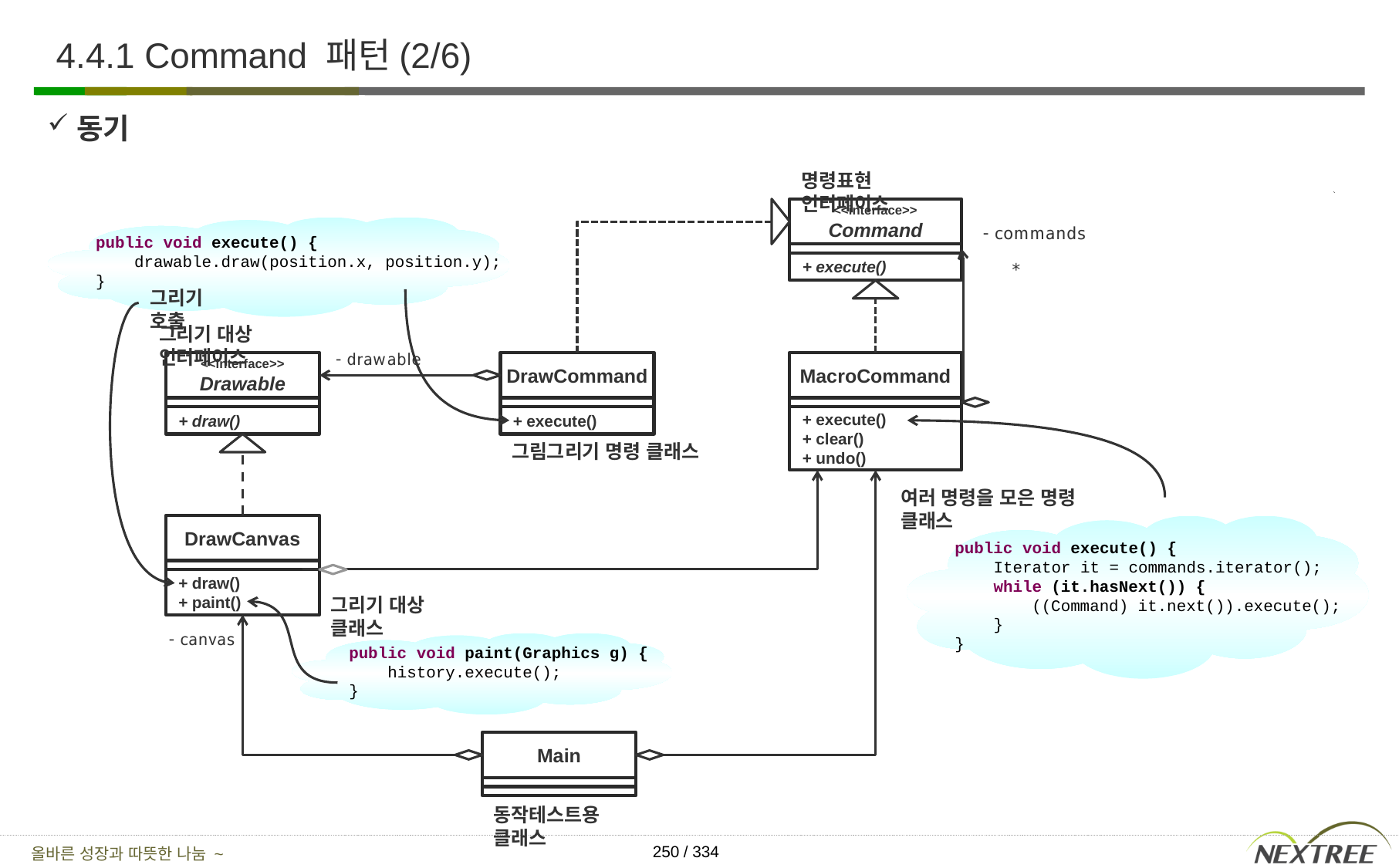

# 4.4.1 Command 패턴(2/6)
동기
명령표현 인터페이스
<<interface>>
Command

- commands
public void execute() {
    drawable.draw(position.x, position.y);
}

*
+ execute()
그리기 호출

그리기 대상 인터페이스
- drawable
MacroCommand
<<interface>>
Drawable
DrawCommand

+ execute()
+ clear()
+ undo()
+ draw()
+ execute()

그림그리기 명령 클래스

여러 명령을 모은 명령 클래스

DrawCanvas

public void execute() {
    Iterator it = commands.iterator();
    while (it.hasNext()) {
        ((Command) it.next()).execute();
    }
}

+ draw()
+ paint()

그리기 대상 클래스

- canvas

public void paint(Graphics g) {
    history.execute();
}

Main

동작테스트용 클래스